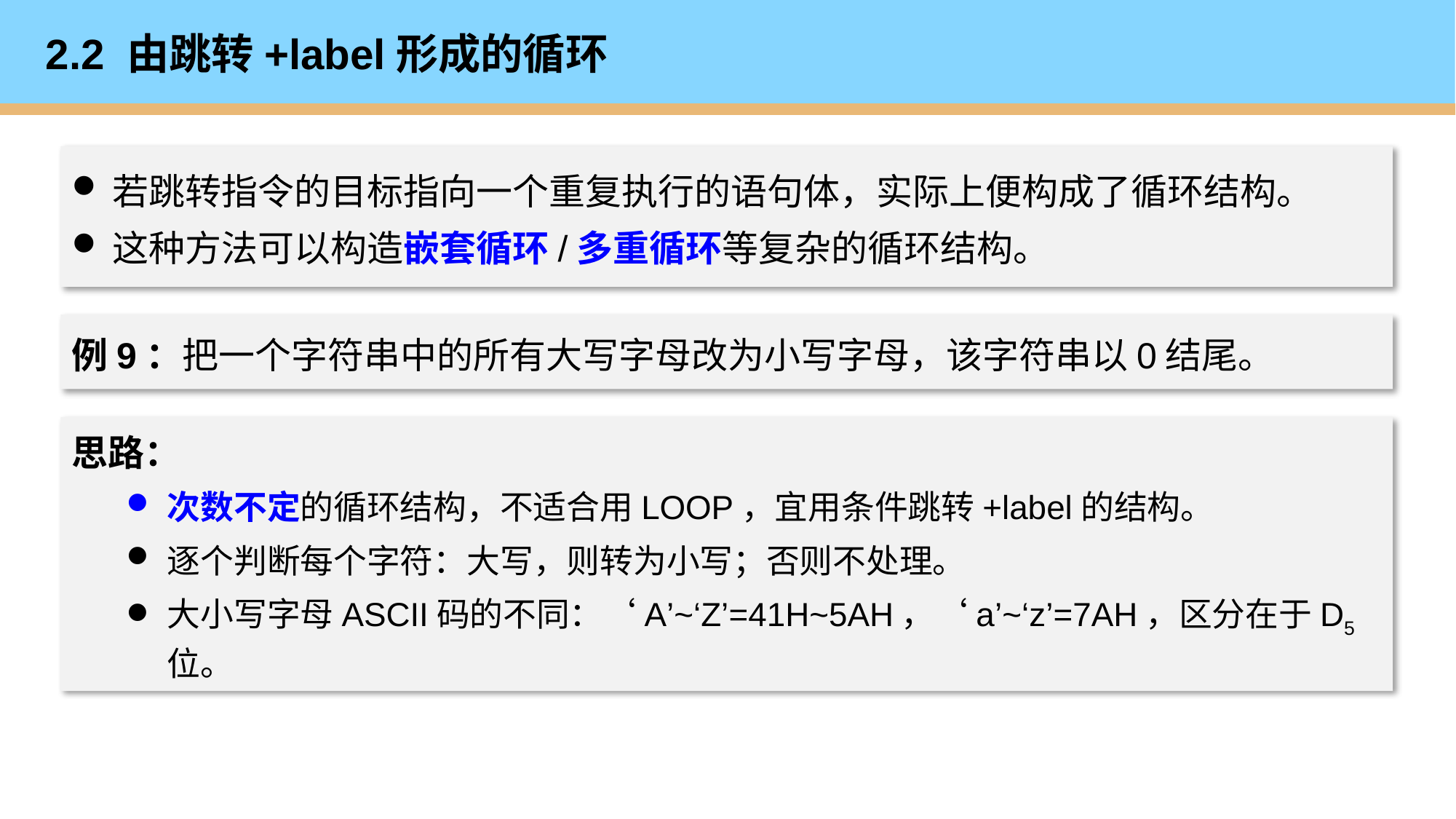

# 2.2 由跳转+label形成的循环
若跳转指令的目标指向一个重复执行的语句体，实际上便构成了循环结构。
这种方法可以构造嵌套循环/多重循环等复杂的循环结构。
例9：把一个字符串中的所有大写字母改为小写字母，该字符串以0结尾。
思路：
次数不定的循环结构，不适合用LOOP，宜用条件跳转+label的结构。
逐个判断每个字符：大写，则转为小写；否则不处理。
大小写字母ASCII码的不同：‘A’~‘Z’=41H~5AH，‘a’~‘z’=7AH，区分在于D5位。
154